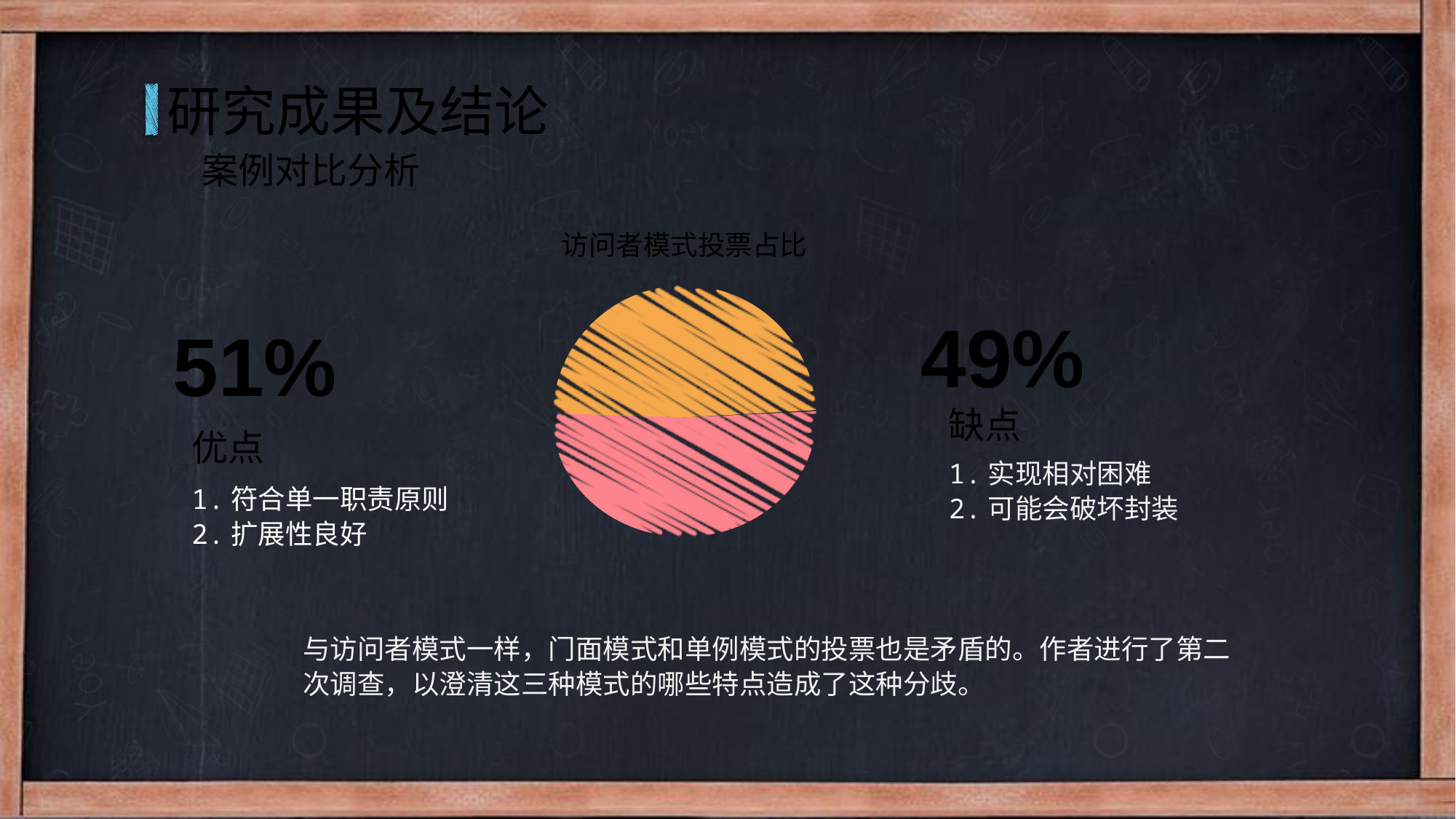

研究成果及结论

案例对比分析
访问者模式投票占比

49%
51%
缺点
优点
1.实现相对困难
2.可能会破坏封装
1.符合单一职责原则
2.扩展性良好
与访问者模式一样，门面模式和单例模式的投票也是矛盾的。作者进行了第二次调查，以澄清这三种模式的哪些特点造成了这种分歧。